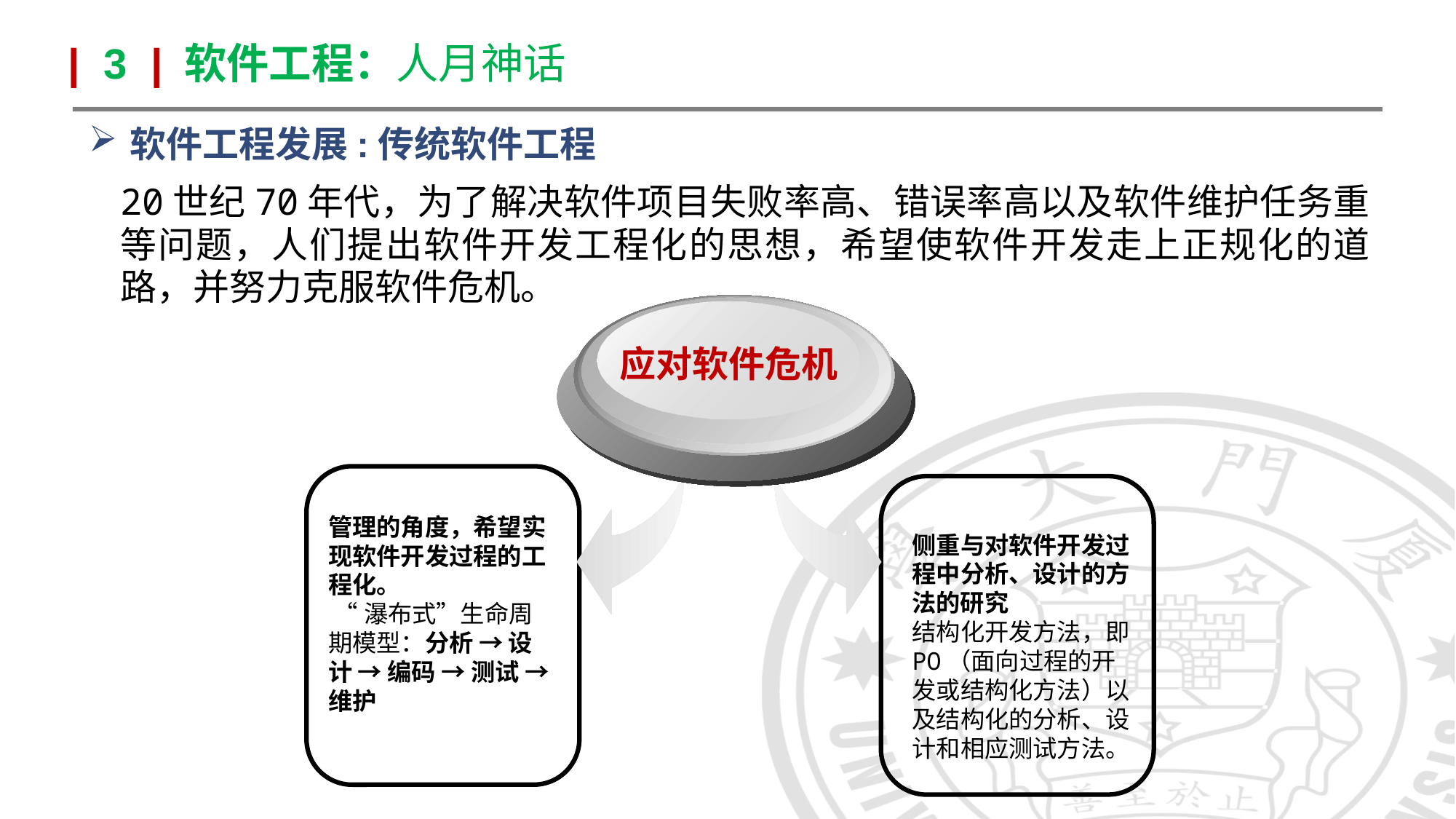

|  3  | 软件工程：人月神话
软件工程发展:传统软件工程
20世纪70年代，为了解决软件项目失败率高、错误率高以及软件维护任务重等问题，人们提出软件开发工程化的思想，希望使软件开发走上正规化的道路，并努力克服软件危机。

应对软件危机

管理的角度，希望实现软件开发过程的工程化。
 “瀑布式”生命周期模型：分析 → 设计 → 编码 → 测试 → 维护
侧重与对软件开发过程中分析、设计的方法的研究
结构化开发方法，即PO（面向过程的开发或结构化方法）以及结构化的分析、设计和相应测试方法。